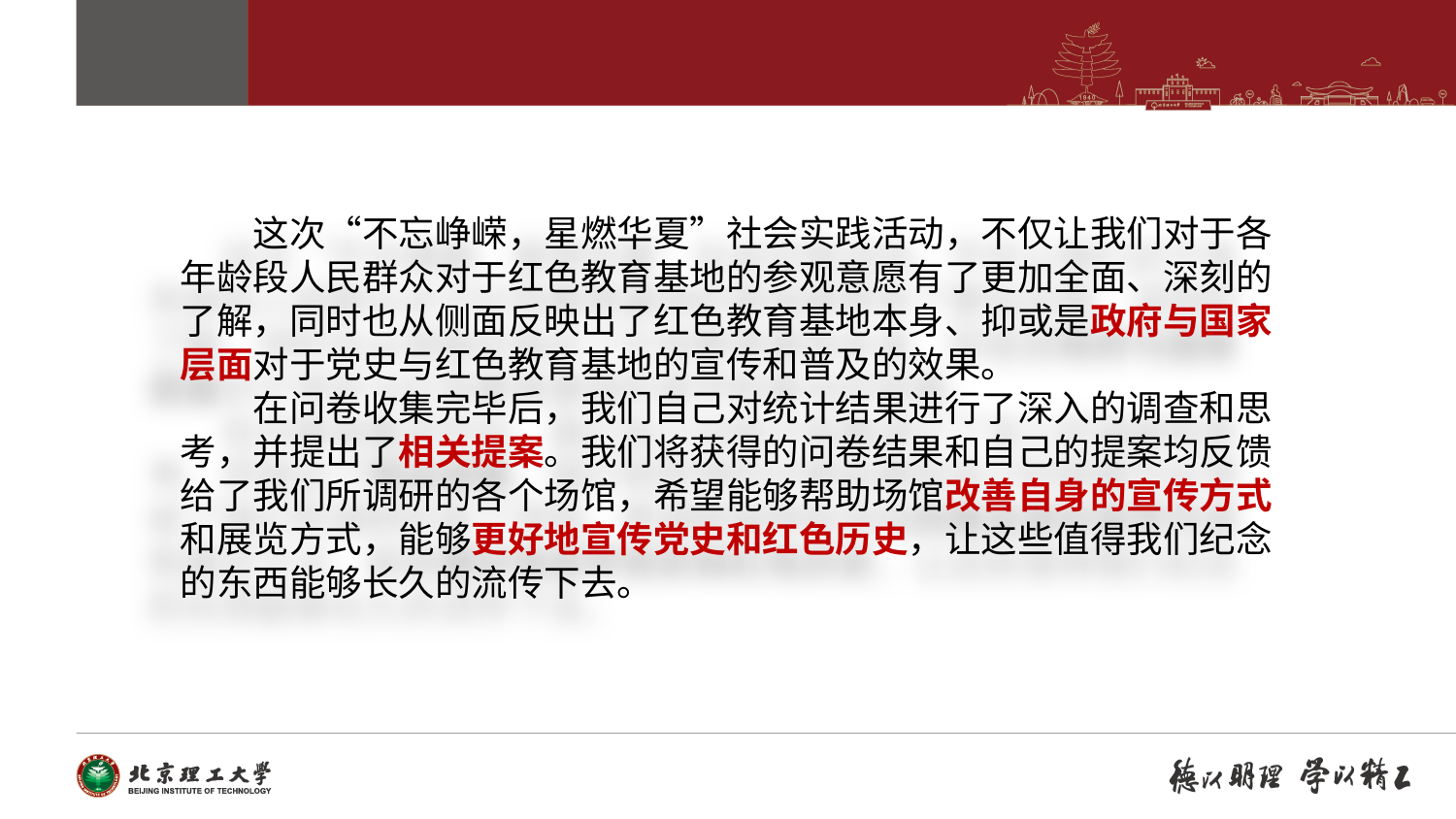

这次“不忘峥嵘，星燃华夏”社会实践活动，不仅让我们对于各年龄段人民群众对于红色教育基地的参观意愿有了更加全面、深刻的了解，同时也从侧面反映出了红色教育基地本身、抑或是政府与国家层面对于党史与红色教育基地的宣传和普及的效果。
在问卷收集完毕后，我们自己对统计结果进行了深入的调查和思考，并提出了相关提案。我们将获得的问卷结果和自己的提案均反馈给了我们所调研的各个场馆，希望能够帮助场馆改善自身的宣传方式和展览方式，能够更好地宣传党史和红色历史，让这些值得我们纪念的东西能够长久的流传下去。